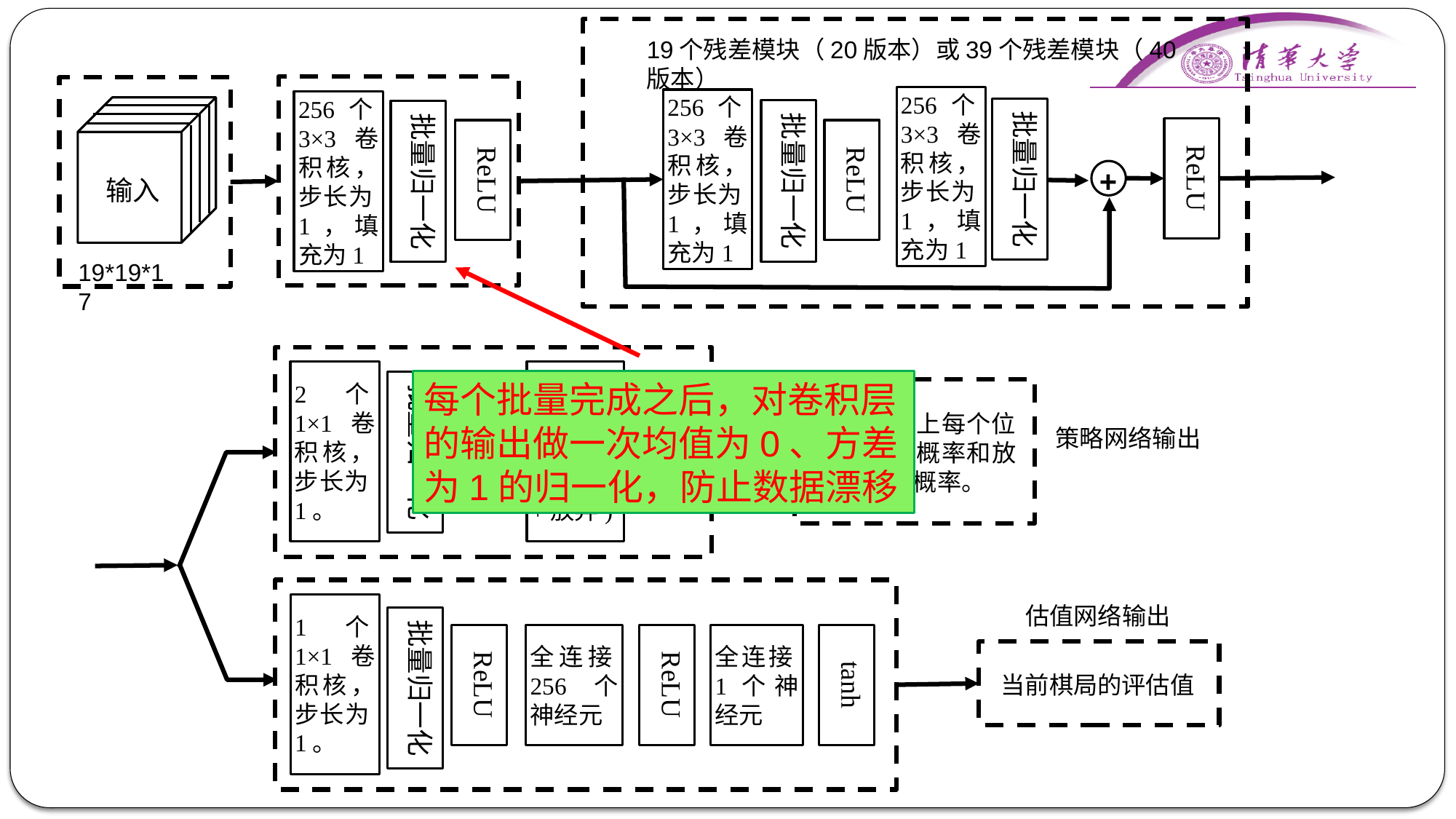

19个残差模块（20版本）或39个残差模块（40版本）

256个3×3卷积核，步长为1，填充为1
256个3×3卷积核，步长为1，填充为1
256个3×3卷积核，步长为1，填充为1

批量归一化
批量归一化
批量归一化
ReLU
ReLU
ReLU
+

输入

19*19*17

2个1×1卷积核，步长为1。
全连接19×19 +1
(棋盘+放弃)
每个批量完成之后，对卷积层的输出做一次均值为0、方差为1的归一化，防止数据漂移
批量归一化

策略网络输出
ReLU
softmax
输出棋盘上每个位置的行棋概率和放弃行棋的概率。

估值网络输出

1个1×1卷积核，步长为1。
批量归一化
ReLU
全连接256个神经元
ReLU
全连接1个神经元
tanh
当前棋局的评估值